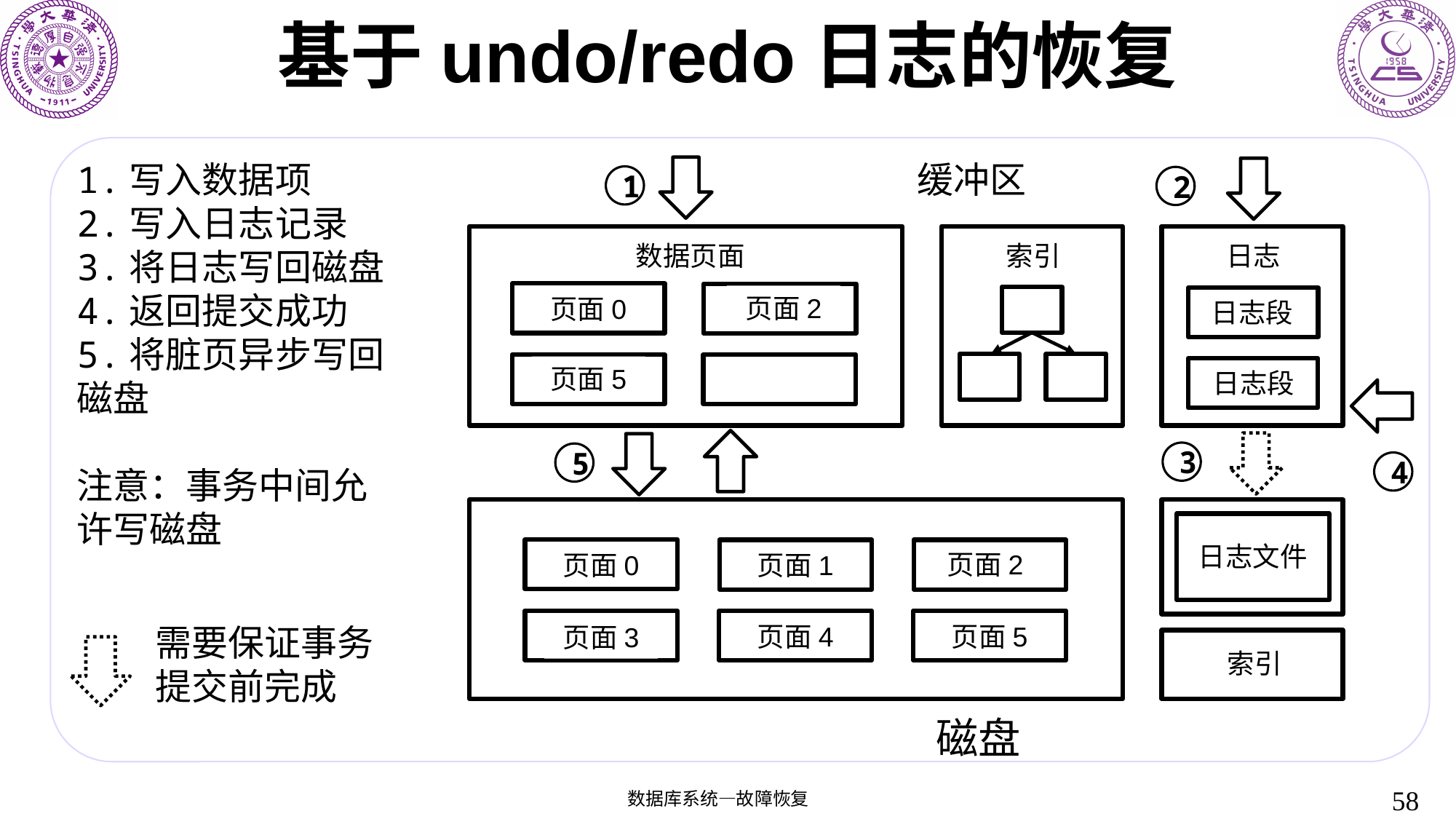

# 基于undo/redo日志的恢复

1.写入数据项
2.写入日志记录
3.将日志写回磁盘
4.返回提交成功
5.将脏页异步写回磁盘

注意：事务中间允许写磁盘

缓冲区

1
2

数据页面
索引
日志

页面2
页面0

日志段

页面5

日志段

3
5
4

日志文件

页面2
页面1
页面0

页面4
页面5
页面3

索引
磁盘
需要保证事务提交前完成

58
数据库系统—故障恢复